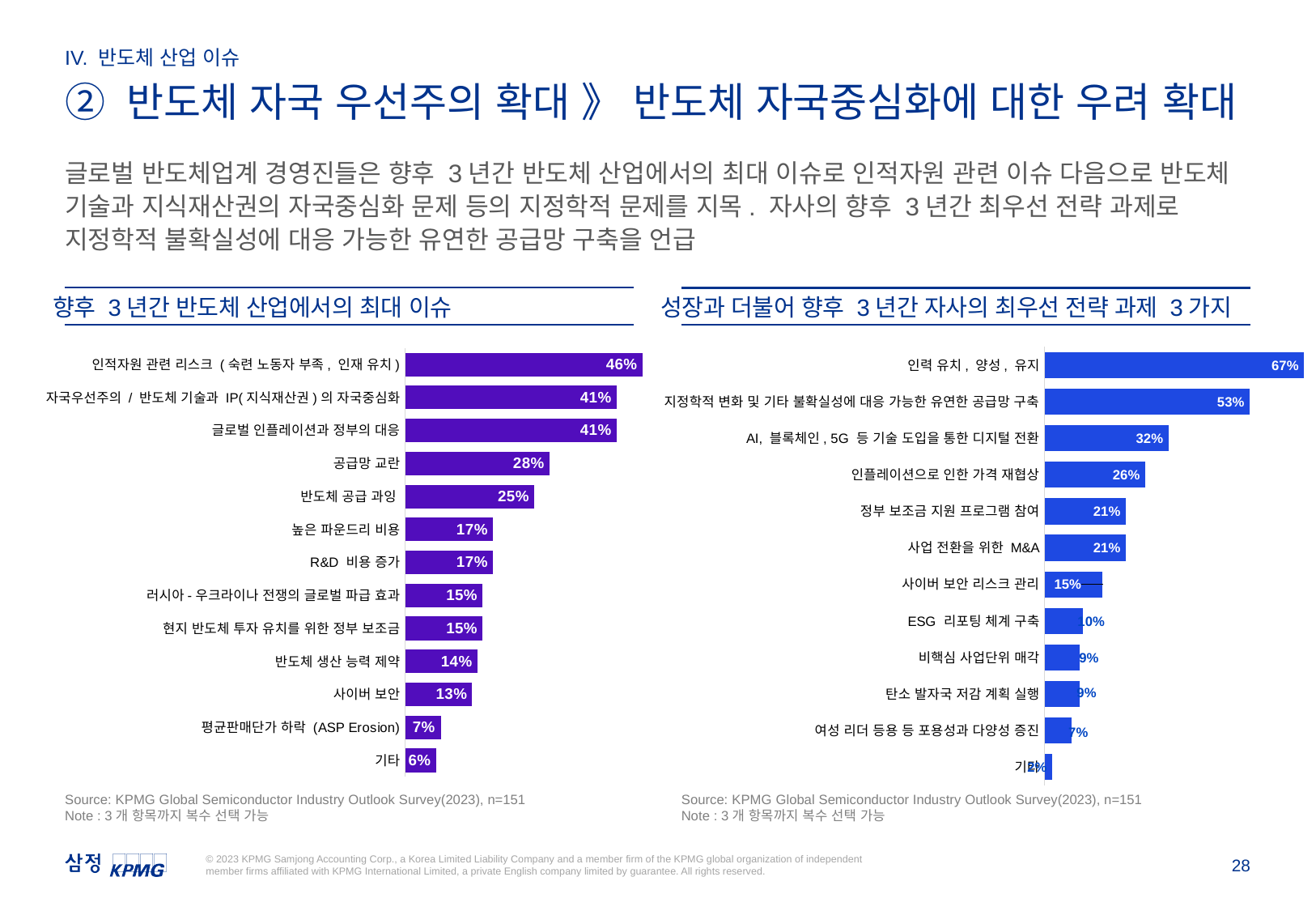

IV. 반도체 산업 이슈
② 반도체 자국 우선주의 확대 》 반도체 자국중심화에 대한 우려 확대
글로벌 반도체업계 경영진들은 향후 3년간 반도체 산업에서의 최대 이슈로 인적자원 관련 이슈 다음으로 반도체 기술과 지식재산권의 자국중심화 문제 등의 지정학적 문제를 지목. 자사의 향후 3년간 최우선 전략 과제로 지정학적 불확실성에 대응 가능한 유연한 공급망 구축을 언급
향후 3년간 반도체 산업에서의 최대 이슈
성장과 더불어 향후 3년간 자사의 최우선 전략 과제 3가지

### Chart

| Category | 계열 1 |
|---|---|
| 기타 | 2.0 |
| 여성 리더 등용 등 포용성과 다양성 증진 | 7.0 |
| 탄소 발자국 저감 계획 실행 | 9.0 |
| 비핵심 사업단위 매각 | 9.0 |
| ESG 리포팅 체계 구축 | 10.0 |
| 사이버 보안 리스크 관리 | 15.0 |
| 사업 전환을 위한 M&A | 21.0 |
| 정부 보조금 지원 프로그램 참여 | 21.0 |
| 인플레이션으로 인한 가격 재협상 | 26.0 |
| AI, 블록체인, 5G 등 기술 도입을 통한 디지털 전환 | 32.0 |
| 지정학적 변화 및 기타 불확실성에 대응 가능한 유연한 공급망 구축 | 53.0 |
| 인력 유치, 양성, 유지 | 67.0 |

### Chart

| Category | 계열 1 |
|---|---|
| 기타 | 0.06 |
| 평균판매단가 하락 (ASP Erosion) | 0.07 |
| 사이버 보안 | 0.13 |
| 반도체 생산 능력 제약 | 0.14 |
| 현지 반도체 투자 유치를 위한 정부 보조금 | 0.15 |
| 러시아-우크라이나 전쟁의 글로벌 파급 효과 | 0.15 |
| R&D 비용 증가 | 0.17 |
| 높은 파운드리 비용 | 0.17 |
| 반도체 공급 과잉  | 0.25 |
| 공급망 교란 | 0.28 |
| 글로벌 인플레이션과 정부의 대응 | 0.41 |
| 자국우선주의 / 반도체 기술과 IP(지식재산권)의 자국중심화 | 0.41 |
| 인적자원 관련 리스크 (숙련 노동자 부족, 인재 유치) | 0.46 |
Source: KPMG Global Semiconductor Industry Outlook Survey(2023), n=151
Note : 3개 항목까지 복수 선택 가능
Source: KPMG Global Semiconductor Industry Outlook Survey(2023), n=151
Note : 3개 항목까지 복수 선택 가능